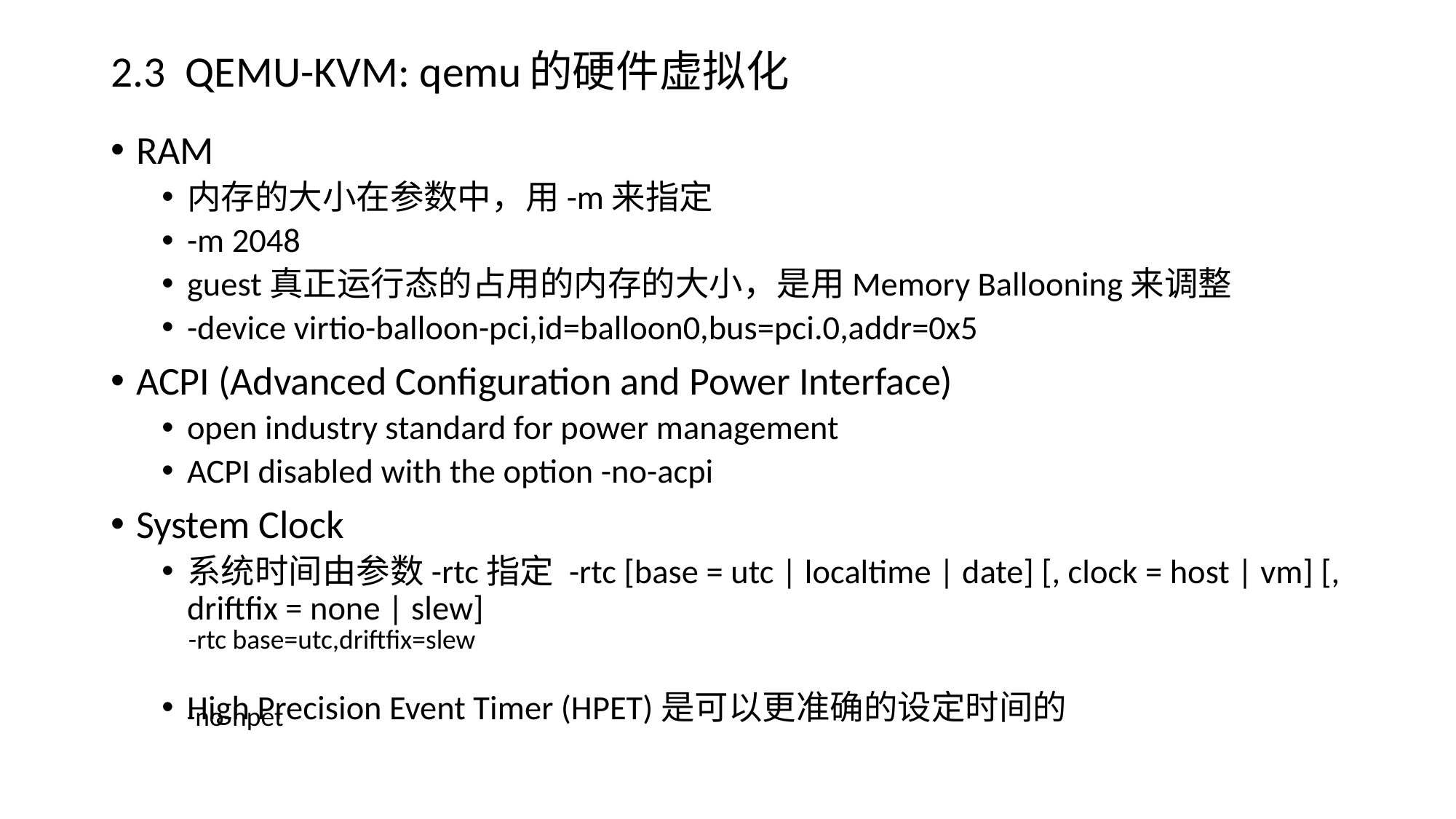

# 2.3  QEMU-KVM: qemu的硬件虚拟化
RAM
内存的大小在参数中，用-m来指定
-m 2048
guest真正运行态的占用的内存的大小，是用Memory Ballooning来调整
-device virtio-balloon-pci,id=balloon0,bus=pci.0,addr=0x5
ACPI (Advanced Configuration and Power Interface)
open industry standard for power management
ACPI disabled with the option -no-acpi
System Clock
系统时间由参数-rtc指定 -rtc [base = utc | localtime | date] [, clock = host | vm] [, driftfix = none | slew]

High Precision Event Timer (HPET)是可以更准确的设定时间的
-rtc base=utc,driftfix=slew
-no-hpet